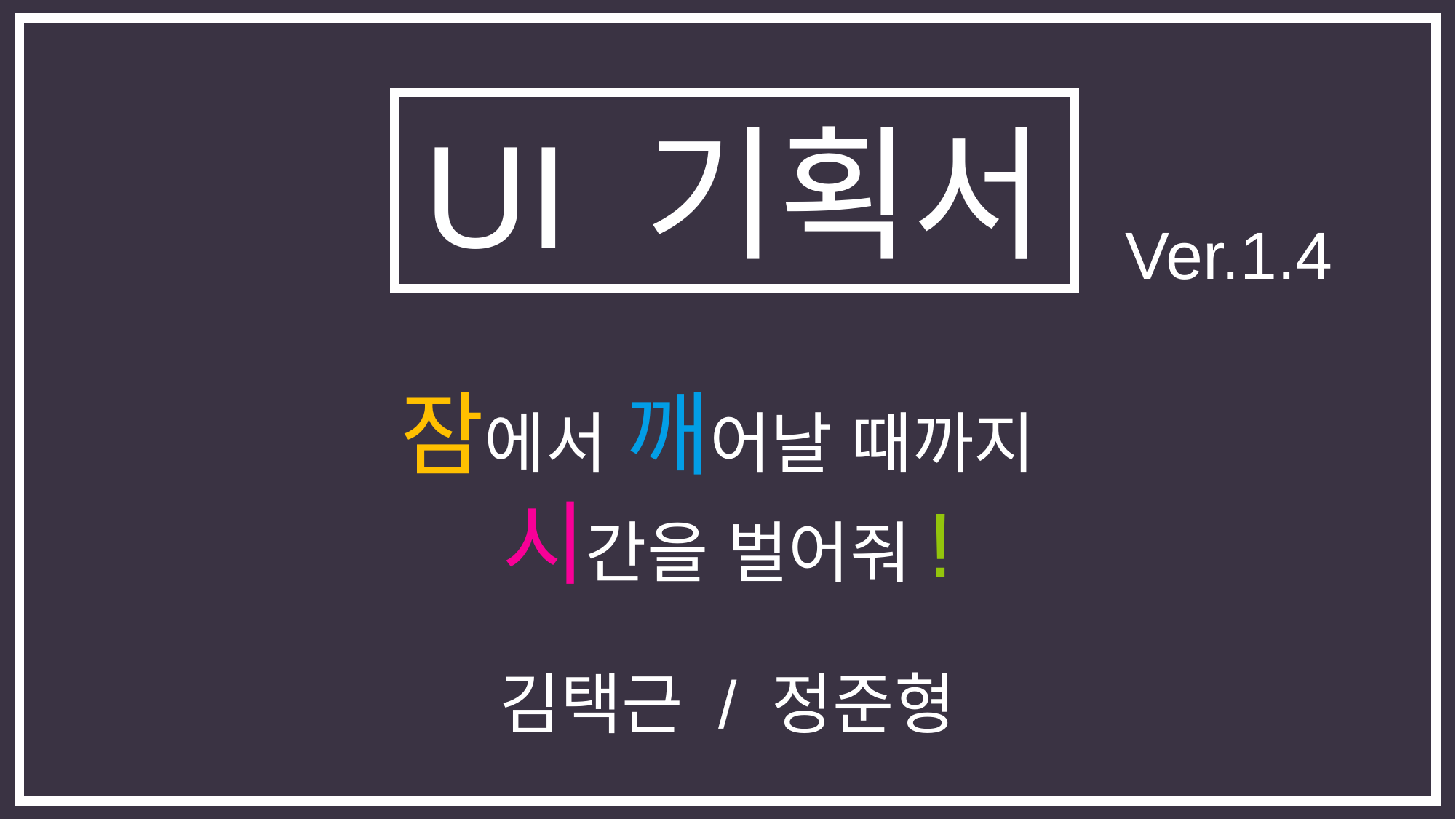

UI 기획서
Ver.1.4
잠에서 깨어날 때까지
시간을 벌어줘!
김택근 / 정준형